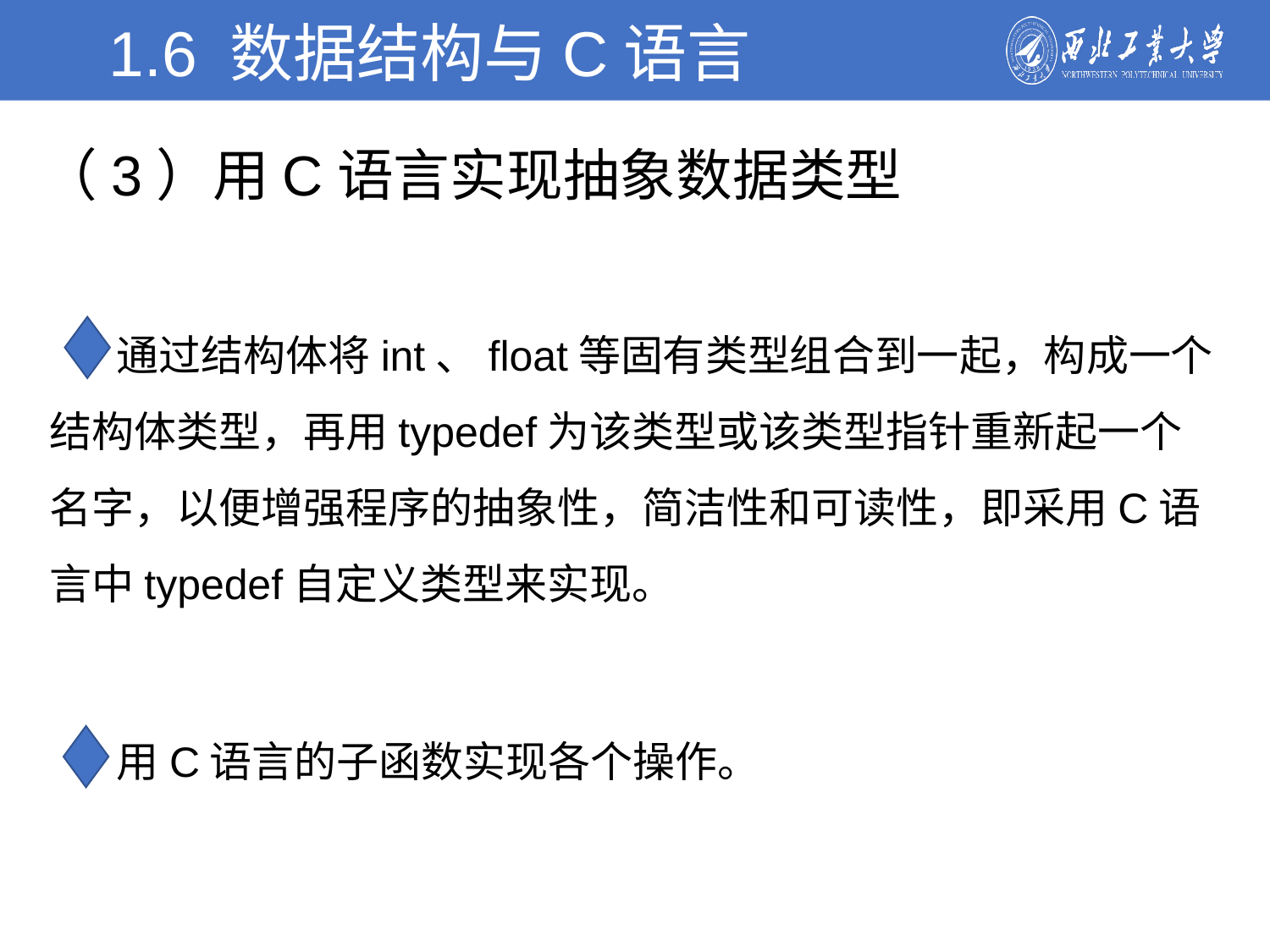

1.6 数据结构与C语言
（3）用C语言实现抽象数据类型
学校简介

      通过结构体将int、float等固有类型组合到一起，构成一个结构体类型，再用typedef为该类型或该类型指针重新起一个名字，以便增强程序的抽象性，简洁性和可读性，即采用C语言中typedef自定义类型来实现。

      用C语言的子函数实现各个操作。

38